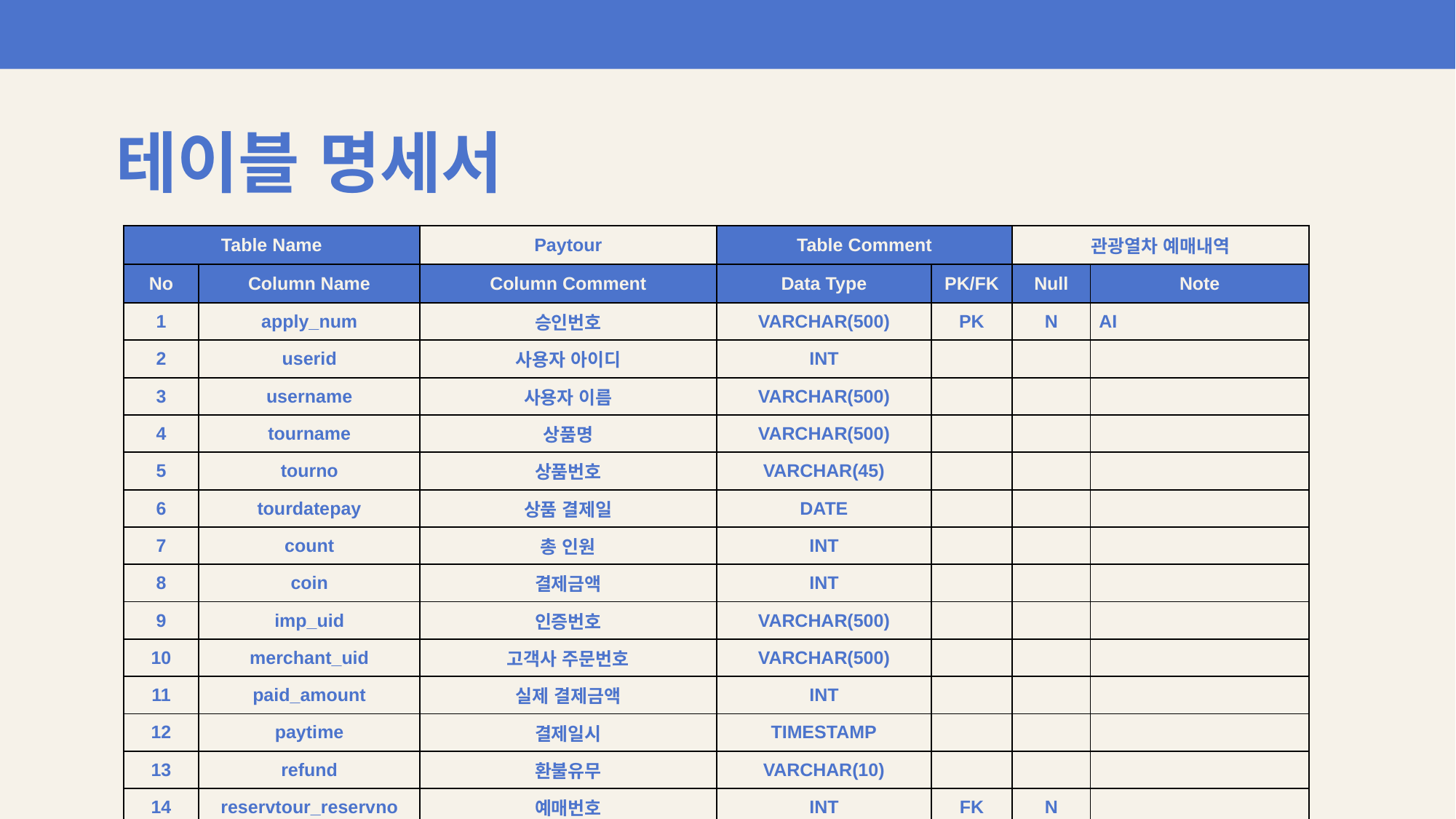

테이블 명세서
| Table Name |  | Paytour | Table Comment |  | 관광열차 예매내역 |  |
| --- | --- | --- | --- | --- | --- | --- |
| No | Column Name | Column Comment | Data Type | PK/FK | Null | Note |
| 1 | apply\_num | 승인번호 | VARCHAR(500) | PK | N | AI |
| 2 | userid | 사용자 아이디 | INT |  |  |  |
| 3 | username | 사용자 이름 | VARCHAR(500) |  |  |  |
| 4 | tourname | 상품명 | VARCHAR(500) |  |  |  |
| 5 | tourno | 상품번호 | VARCHAR(45) |  |  |  |
| 6 | tourdatepay | 상품 결제일 | DATE |  |  |  |
| 7 | count | 총 인원 | INT |  |  |  |
| 8 | coin | 결제금액 | INT |  |  |  |
| 9 | imp\_uid | 인증번호 | VARCHAR(500) |  |  |  |
| 10 | merchant\_uid | 고객사 주문번호 | VARCHAR(500) |  |  |  |
| 11 | paid\_amount | 실제 결제금액 | INT |  |  |  |
| 12 | paytime | 결제일시 | TIMESTAMP |  |  |  |
| 13 | refund | 환불유무 | VARCHAR(10) |  |  |  |
| 14 | reservtour\_reservno | 예매번호 | INT | FK | N |  |